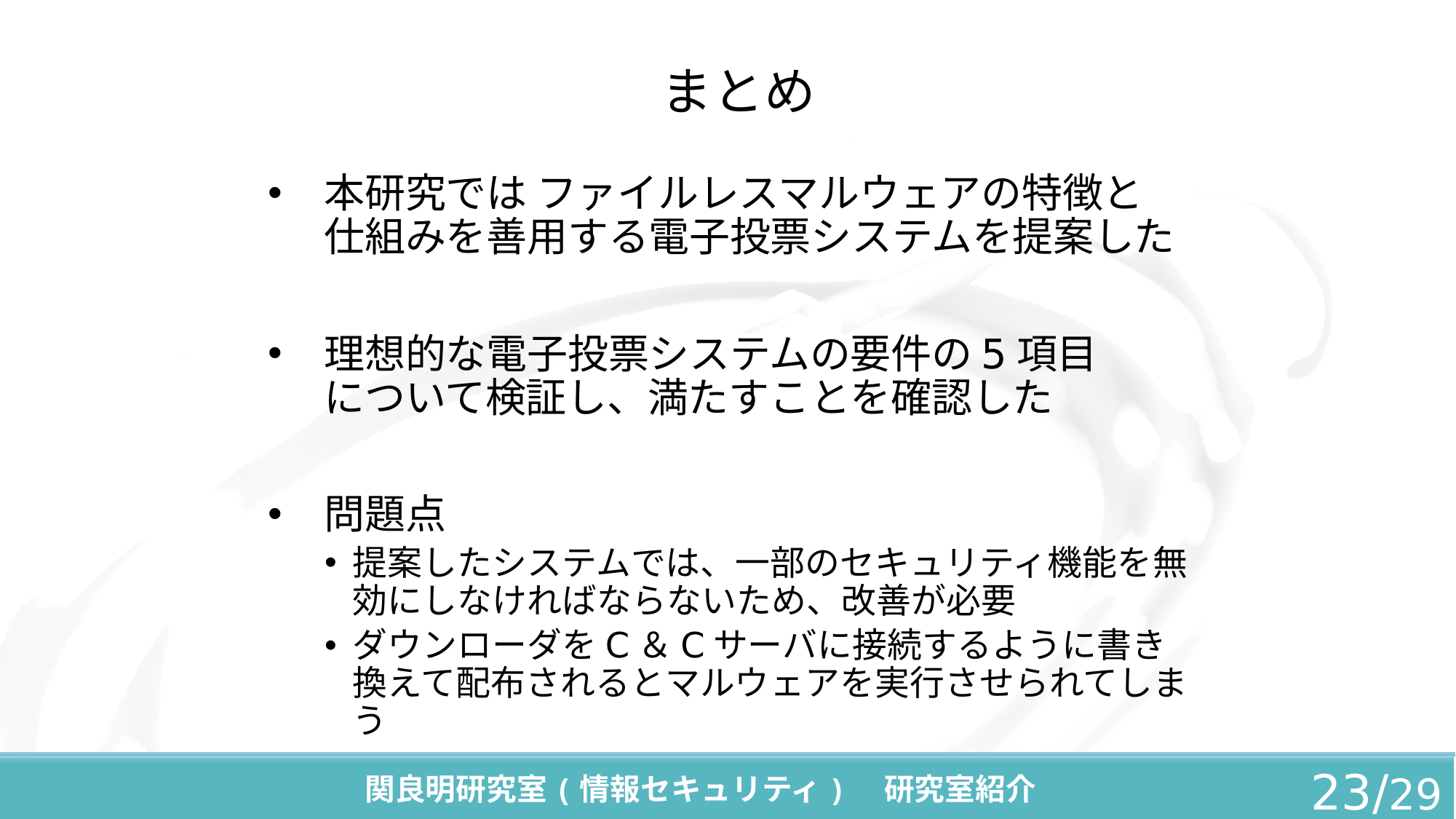

# まとめ
本研究では ファイルレスマルウェアの特徴と
仕組みを善用する電子投票システムを提案した

理想的な電子投票システムの要件の5項目
について検証し、満たすことを確認した

問題点
提案したシステムでは、一部のセキュリティ機能を無効にしなければならないため、改善が必要
ダウンローダをC＆Cサーバに接続するように書き換えて配布されるとマルウェアを実行させられてしまう